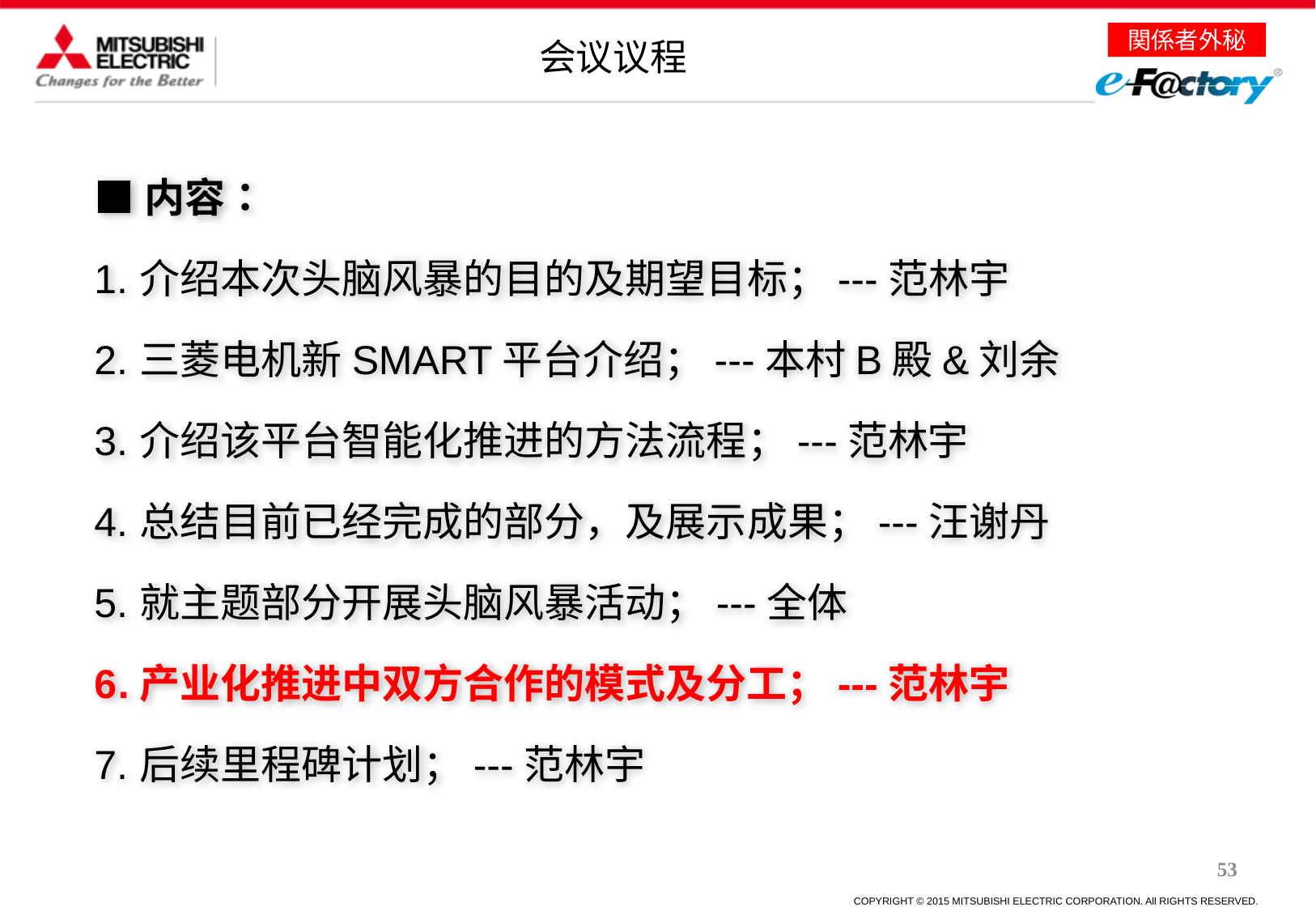

会议议程

■内容：
介绍本次头脑风暴的目的及期望目标；---范林宇
三菱电机新SMART平台介绍；---本村B殿&刘余
介绍该平台智能化推进的方法流程；---范林宇
总结目前已经完成的部分，及展示成果；---汪谢丹
就主题部分开展头脑风暴活动；---全体
产业化推进中双方合作的模式及分工；---范林宇
后续里程碑计划；---范林宇

53